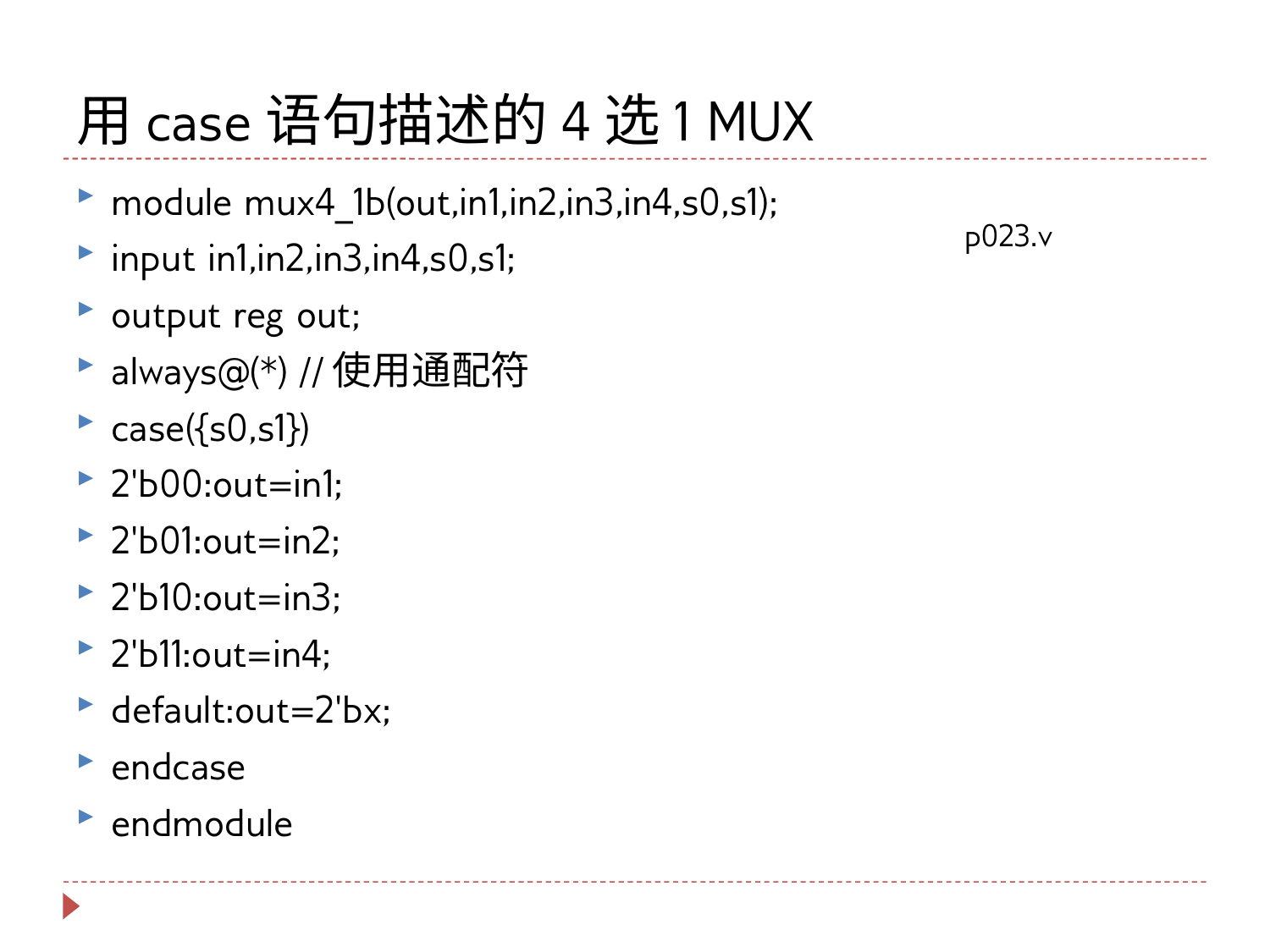

# 用case语句描述的4选1 MUX
module mux4_1b(out,in1,in2,in3,in4,s0,s1);
input in1,in2,in3,in4,s0,s1;
output reg out;
always@(*) //使用通配符
case({s0,s1})
2'b00:out=in1;
2'b01:out=in2;
2'b10:out=in3;
2'b11:out=in4;
default:out=2'bx;
endcase
endmodule
p023.v